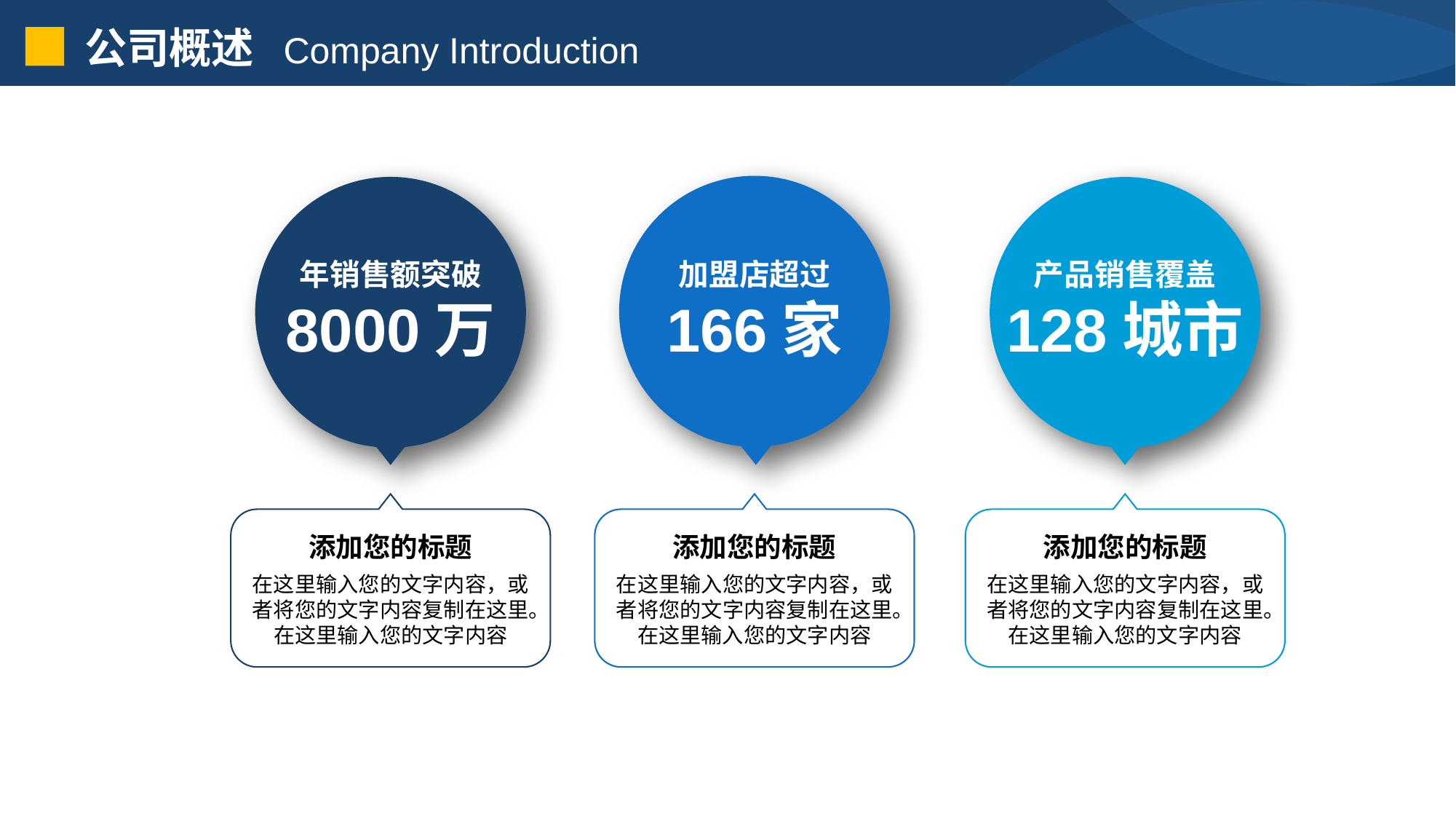

公司概述  Company Introduction

年销售额突破
8000万
加盟店超过
166家
产品销售覆盖
128城市

添加您的标题
添加您的标题
添加您的标题
在这里输入您的文字内容，或者将您的文字内容复制在这里。在这里输入您的文字内容
在这里输入您的文字内容，或者将您的文字内容复制在这里。在这里输入您的文字内容
在这里输入您的文字内容，或者将您的文字内容复制在这里。在这里输入您的文字内容